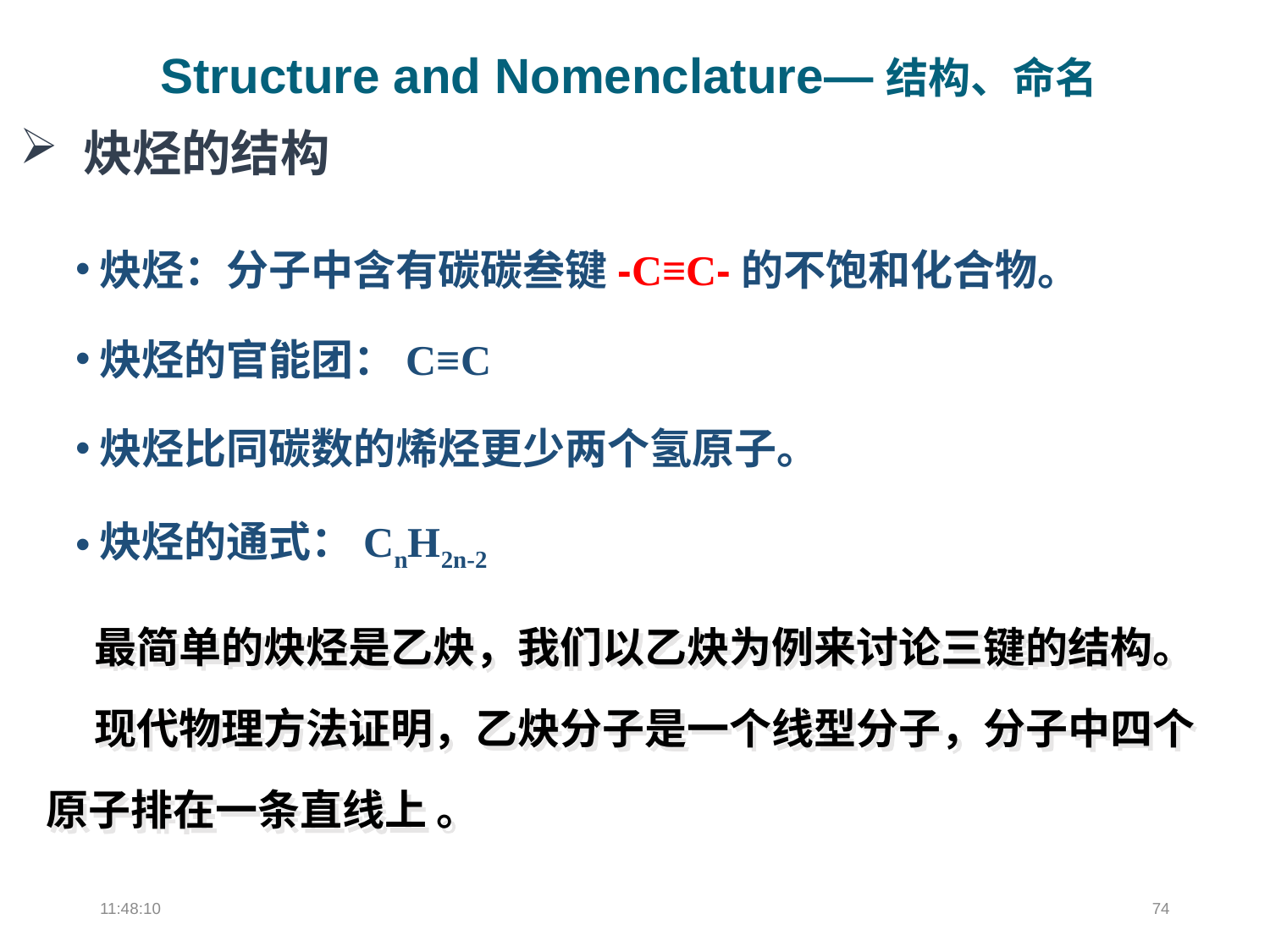

Structure and Nomenclature—结构、命名
炔烃的结构
炔烃：分子中含有碳碳叁键-C≡C-的不饱和化合物。
炔烃的官能团：C≡C
炔烃比同碳数的烯烃更少两个氢原子。
炔烃的通式：CnH2n-2
    最简单的炔烃是乙炔，我们以乙炔为例来讨论三键的结构。
    现代物理方法证明，乙炔分子是一个线型分子，分子中四个原子排在一条直线上 。
11:48:10
74